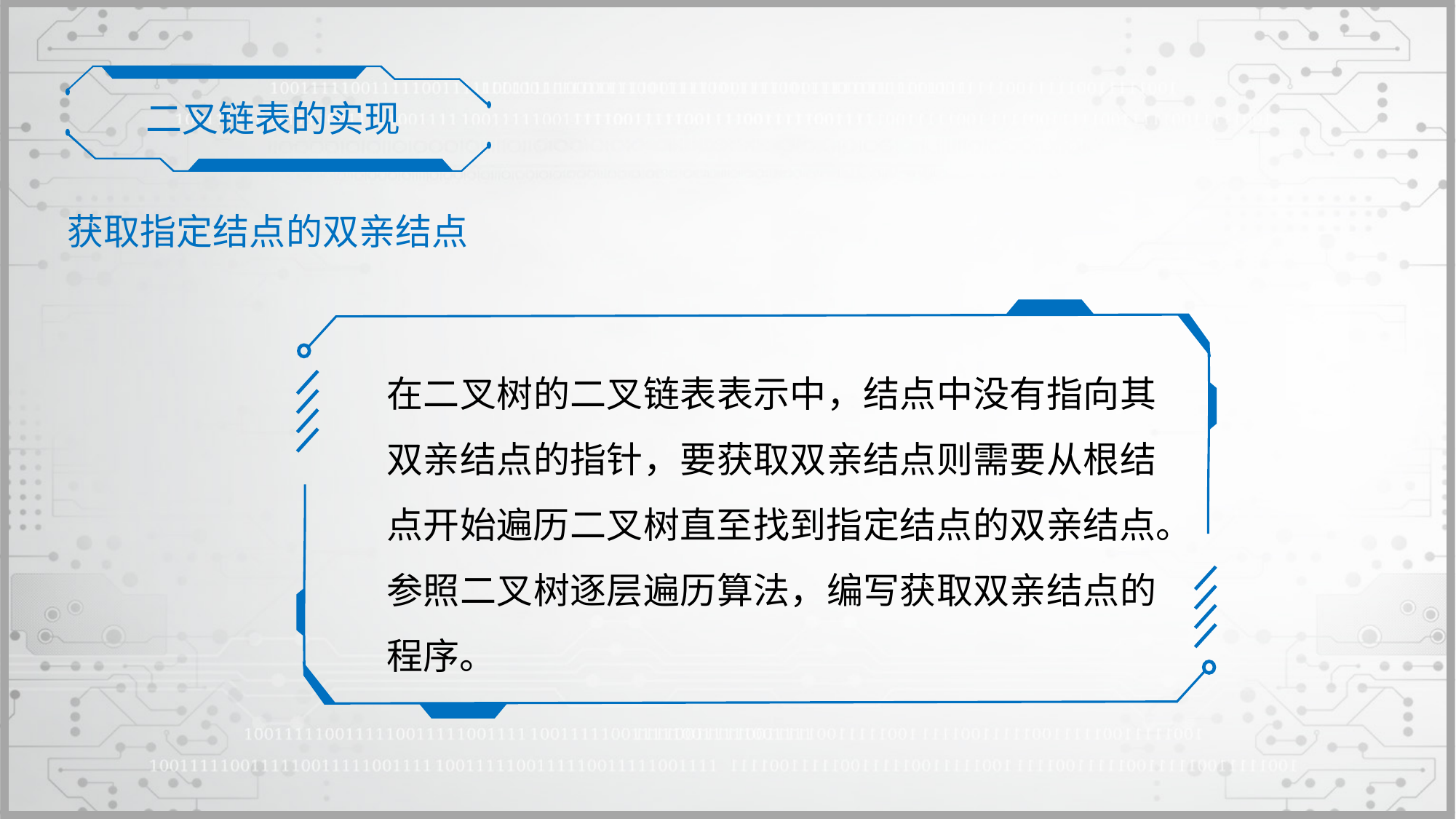

二叉链表的实现
获取指定结点的双亲结点

在二叉树的二叉链表表示中，结点中没有指向其双亲结点的指针，要获取双亲结点则需要从根结点开始遍历二叉树直至找到指定结点的双亲结点。参照二叉树逐层遍历算法，编写获取双亲结点的程序。